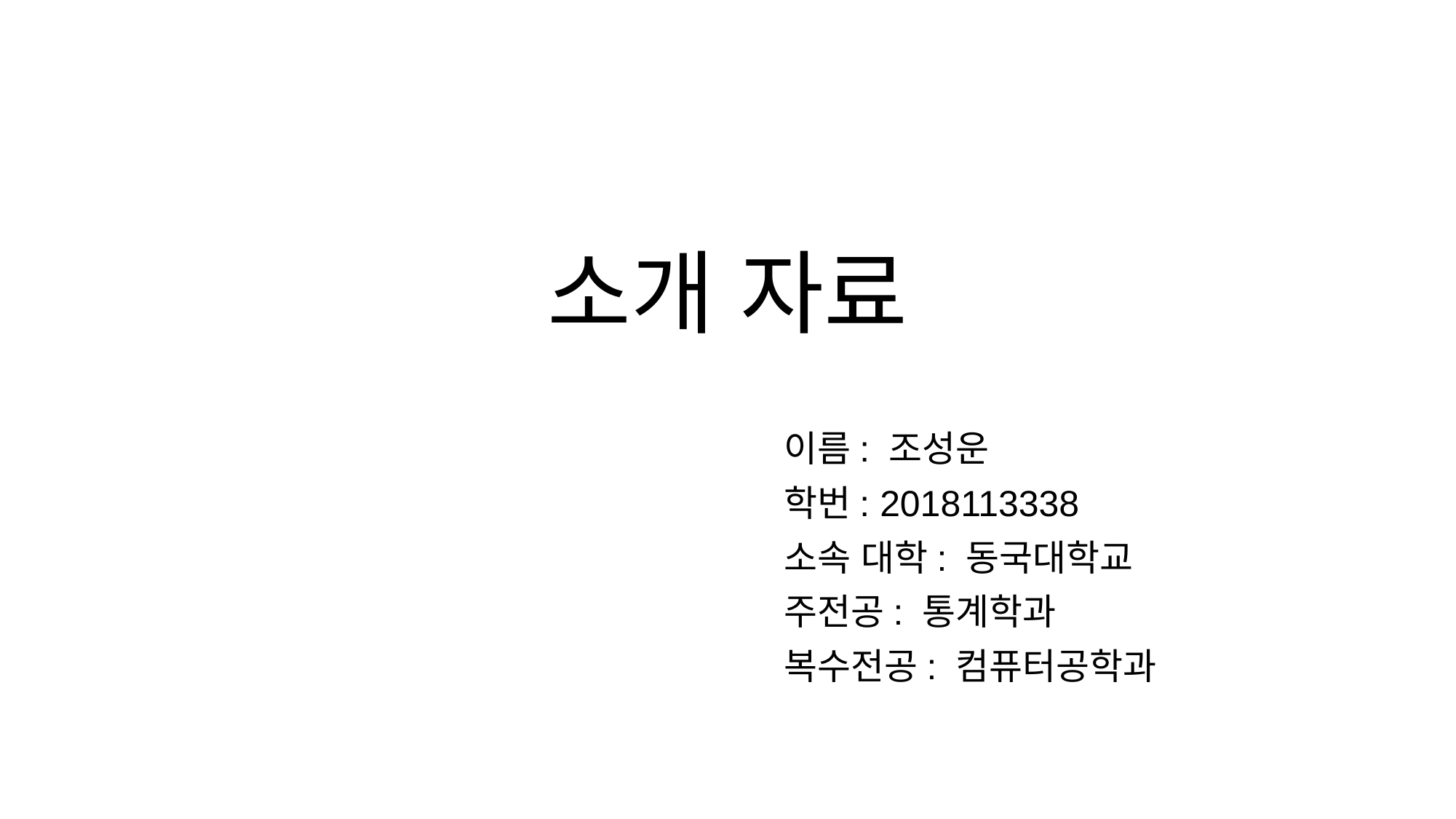

# 소개 자료
이름: 조성운
학번: 2018113338
소속 대학: 동국대학교
주전공: 통계학과
복수전공: 컴퓨터공학과